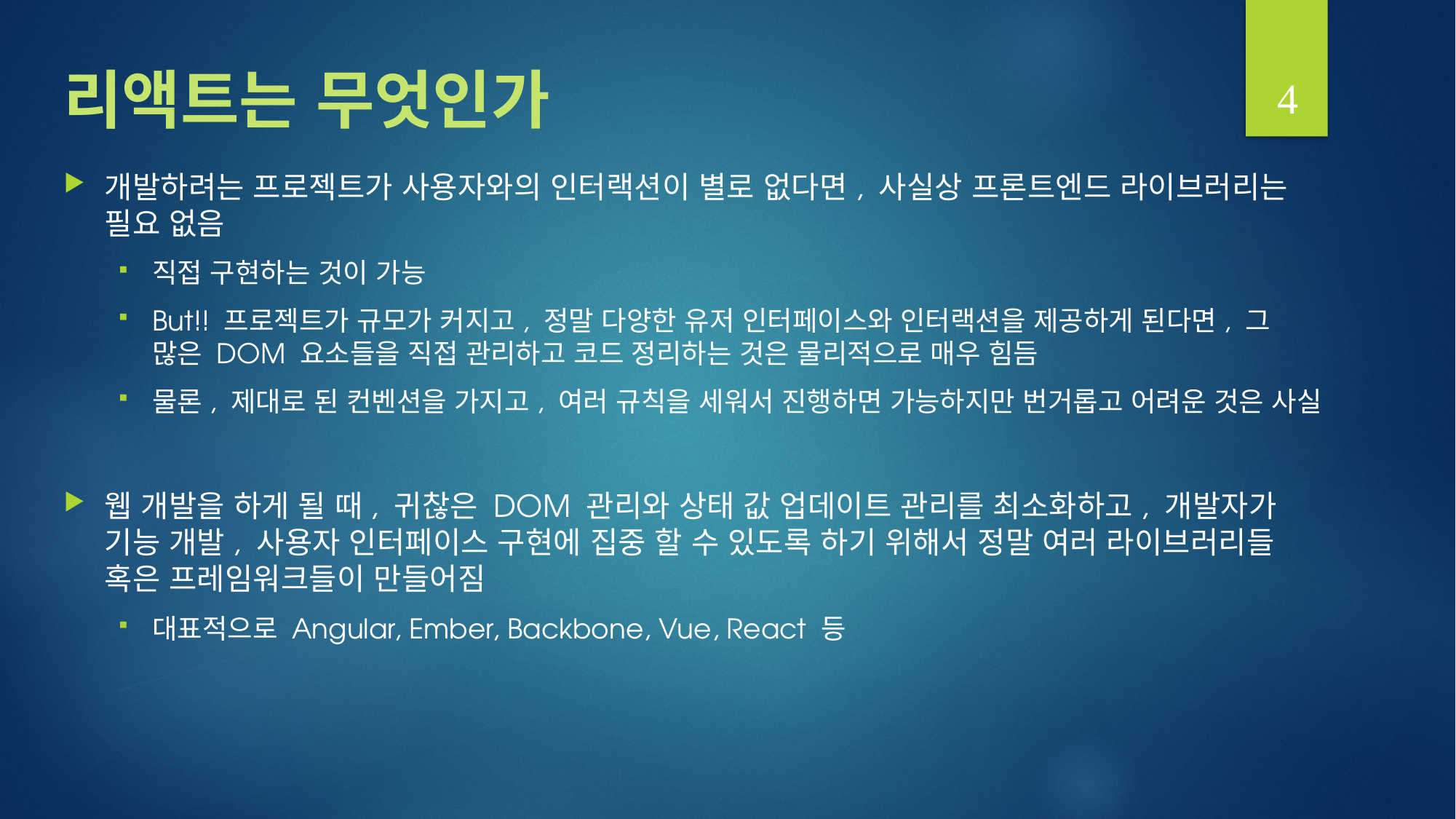

4
# 리액트는 무엇인가
개발하려는 프로젝트가 사용자와의 인터랙션이 별로 없다면, 사실상 프론트엔드 라이브러리는 필요 없음
직접 구현하는 것이 가능
But!! 프로젝트가 규모가 커지고, 정말 다양한 유저 인터페이스와 인터랙션을 제공하게 된다면, 그 많은 DOM 요소들을 직접 관리하고 코드 정리하는 것은 물리적으로 매우 힘듬
물론, 제대로 된 컨벤션을 가지고, 여러 규칙을 세워서 진행하면 가능하지만 번거롭고 어려운 것은 사실

웹 개발을 하게 될 때, 귀찮은 DOM 관리와 상태 값 업데이트 관리를 최소화하고, 개발자가 기능 개발, 사용자 인터페이스 구현에 집중 할 수 있도록 하기 위해서 정말 여러 라이브러리들 혹은 프레임워크들이 만들어짐
대표적으로 Angular, Ember, Backbone, Vue, React 등